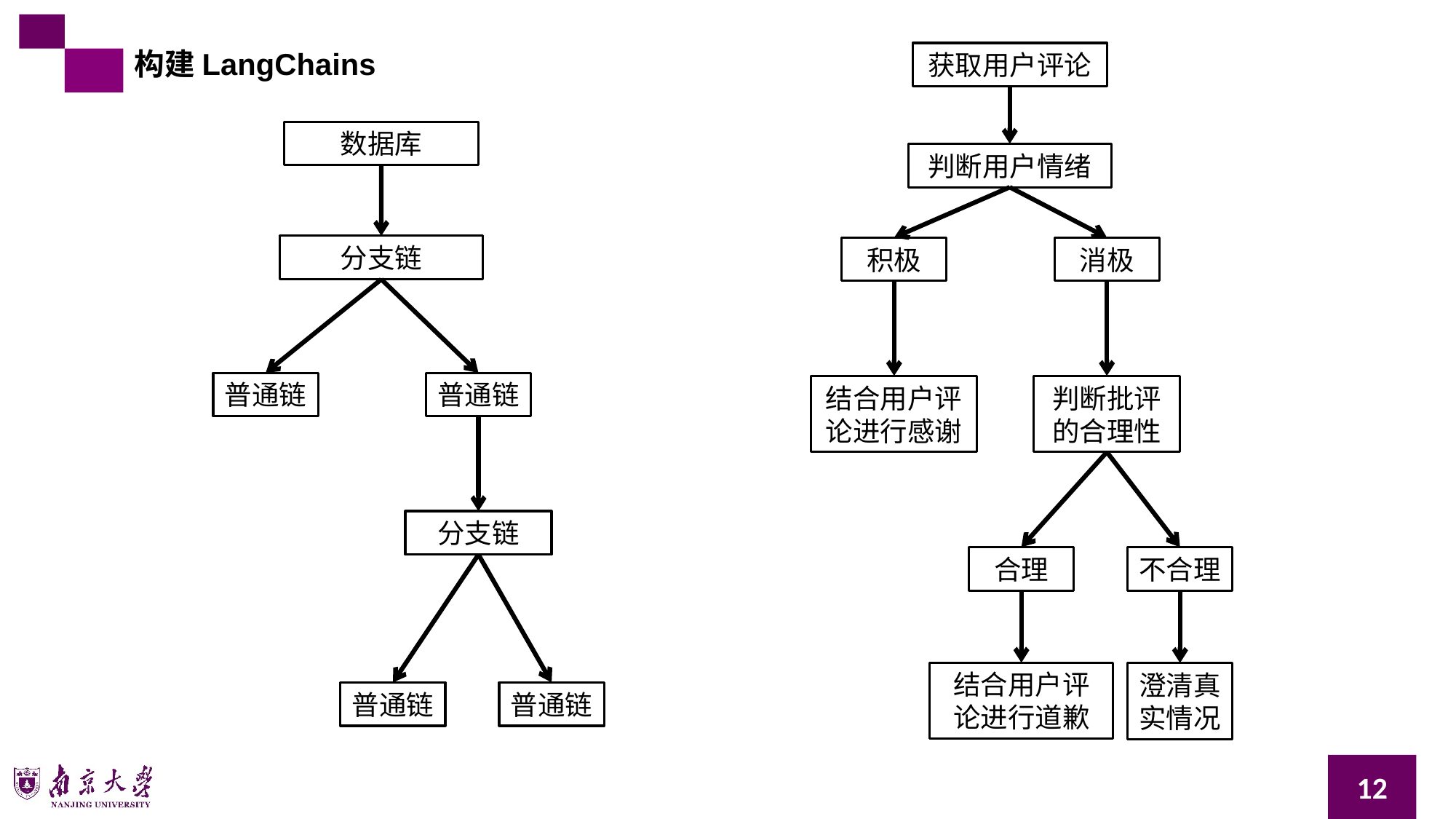

构建LangChains
获取用户评论
数据库
判断用户情绪
分支链
消极
积极
普通链
普通链
结合用户评论进行感谢
判断批评的合理性
分支链
合理
不合理
结合用户评论进行道歉
澄清真实情况
普通链
普通链
12